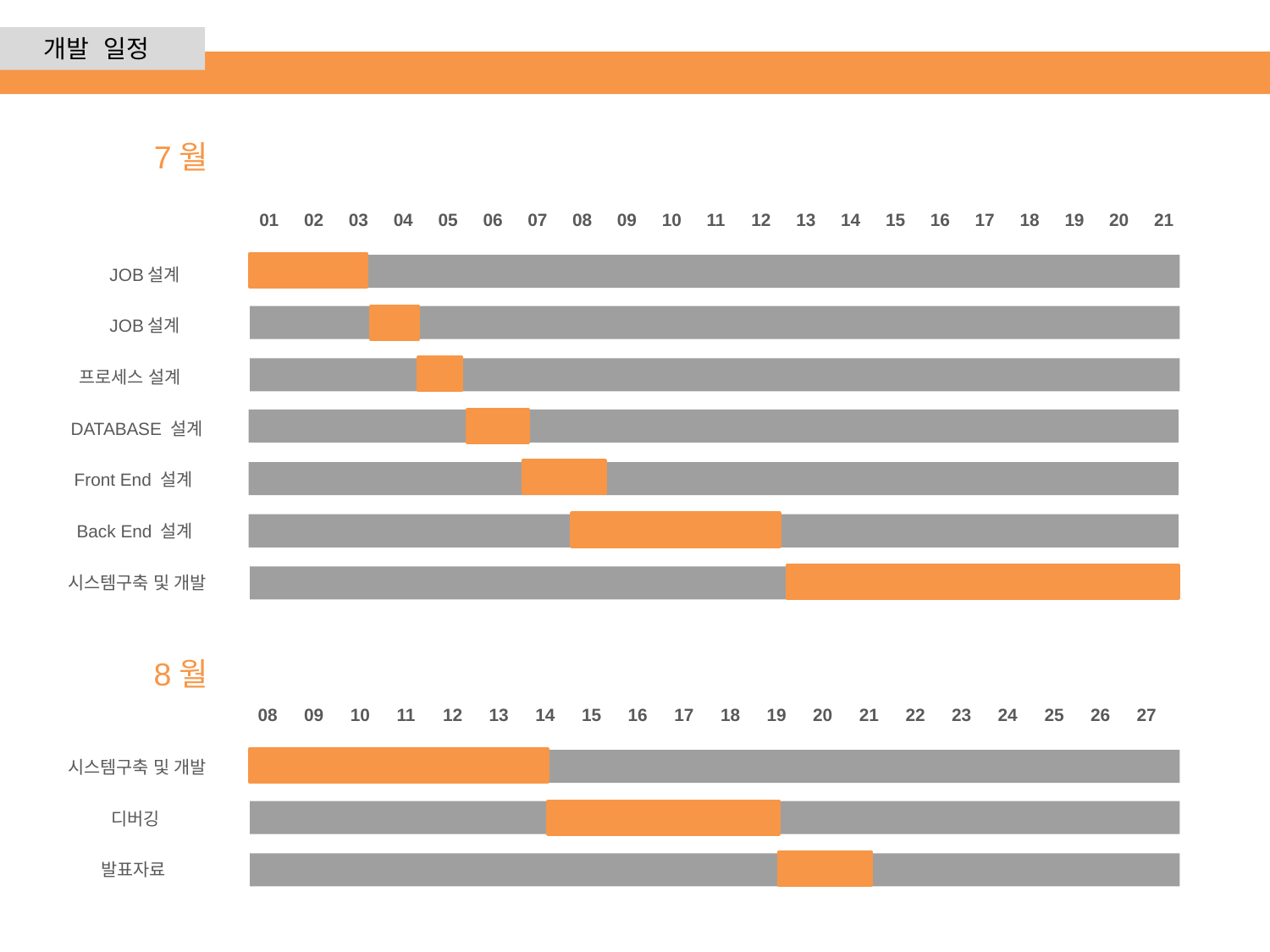

개발  일정

7월
01
02
03
04
05
06
07
08
09
10
11
12
13
14
15
16
17
18
19
20
21

JOB설계

JOB설계

프로세스 설계

DATABASE 설계

Front End 설계

Back End 설계

시스템구축 및 개발

8월
08
09
10
11
12
13
14
15
16
17
18
19
20
21
22
23
24
25
26
27

시스템구축 및 개발

디버깅

발표자료